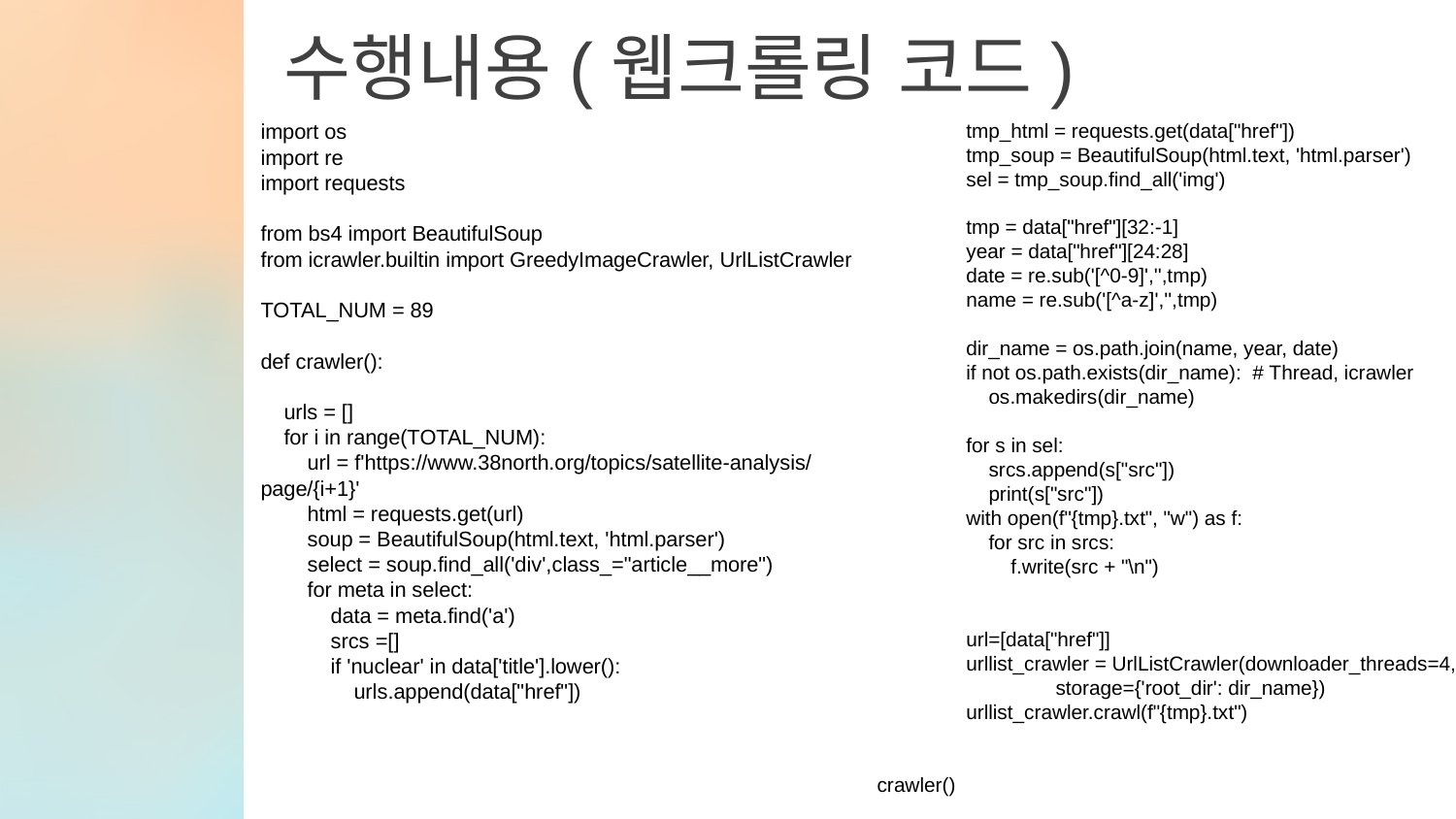

수행내용(웹크롤링 코드)
                tmp_html = requests.get(data["href"])
                tmp_soup = BeautifulSoup(html.text, 'html.parser')
                sel = tmp_soup.find_all('img')
                
                tmp = data["href"][32:-1]
                year = data["href"][24:28]
                date = re.sub('[^0-9]','',tmp)
                name = re.sub('[^a-z]','',tmp)
                dir_name = os.path.join(name, year, date)
                if not os.path.exists(dir_name):  # Thread, icrawler
                    os.makedirs(dir_name)
                for s in sel:
                    srcs.append(s["src"])
                    print(s["src"])
                with open(f"{tmp}.txt", "w") as f:
                    for src in srcs:
                        f.write(src + "\n")

                url=[data["href"]]
                urllist_crawler = UrlListCrawler(downloader_threads=4,
                                storage={'root_dir': dir_name})
                urllist_crawler.crawl(f"{tmp}.txt")

crawler()

import os
import re
import requests
from bs4 import BeautifulSoup
from icrawler.builtin import GreedyImageCrawler, UrlListCrawler
TOTAL_NUM = 89
def crawler():
    urls = []
    for i in range(TOTAL_NUM):
        url = f'https://www.38north.org/topics/satellite-analysis/page/{i+1}'
        html = requests.get(url)
        soup = BeautifulSoup(html.text, 'html.parser')
        select = soup.find_all('div',class_="article__more")
        for meta in select:
            data = meta.find('a')
            srcs =[]
            if 'nuclear' in data['title'].lower():
                urls.append(data["href"])